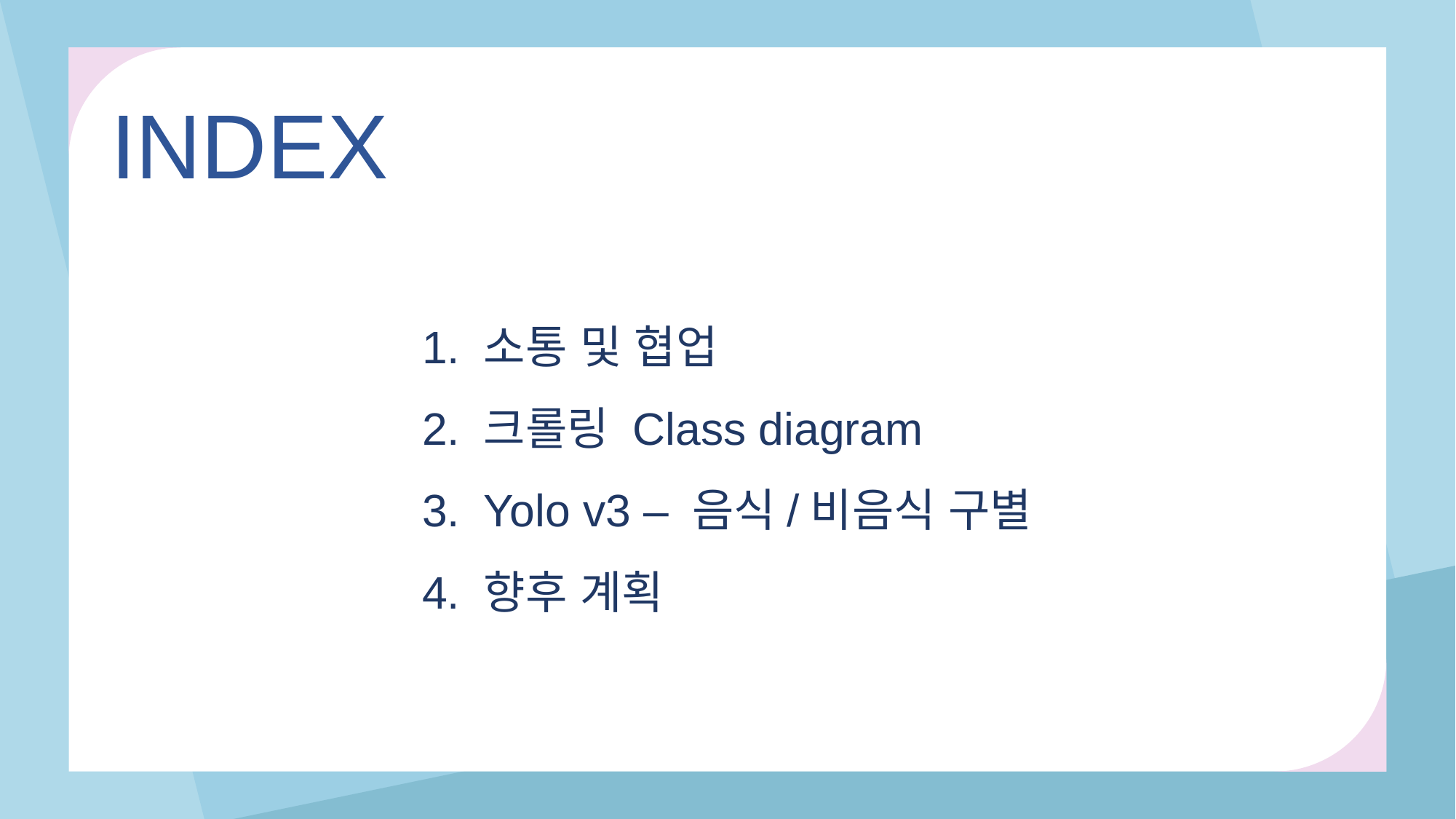

INDEX
소통 및 협업
크롤링 Class diagram
Yolo v3 – 음식/비음식 구별
향후 계획